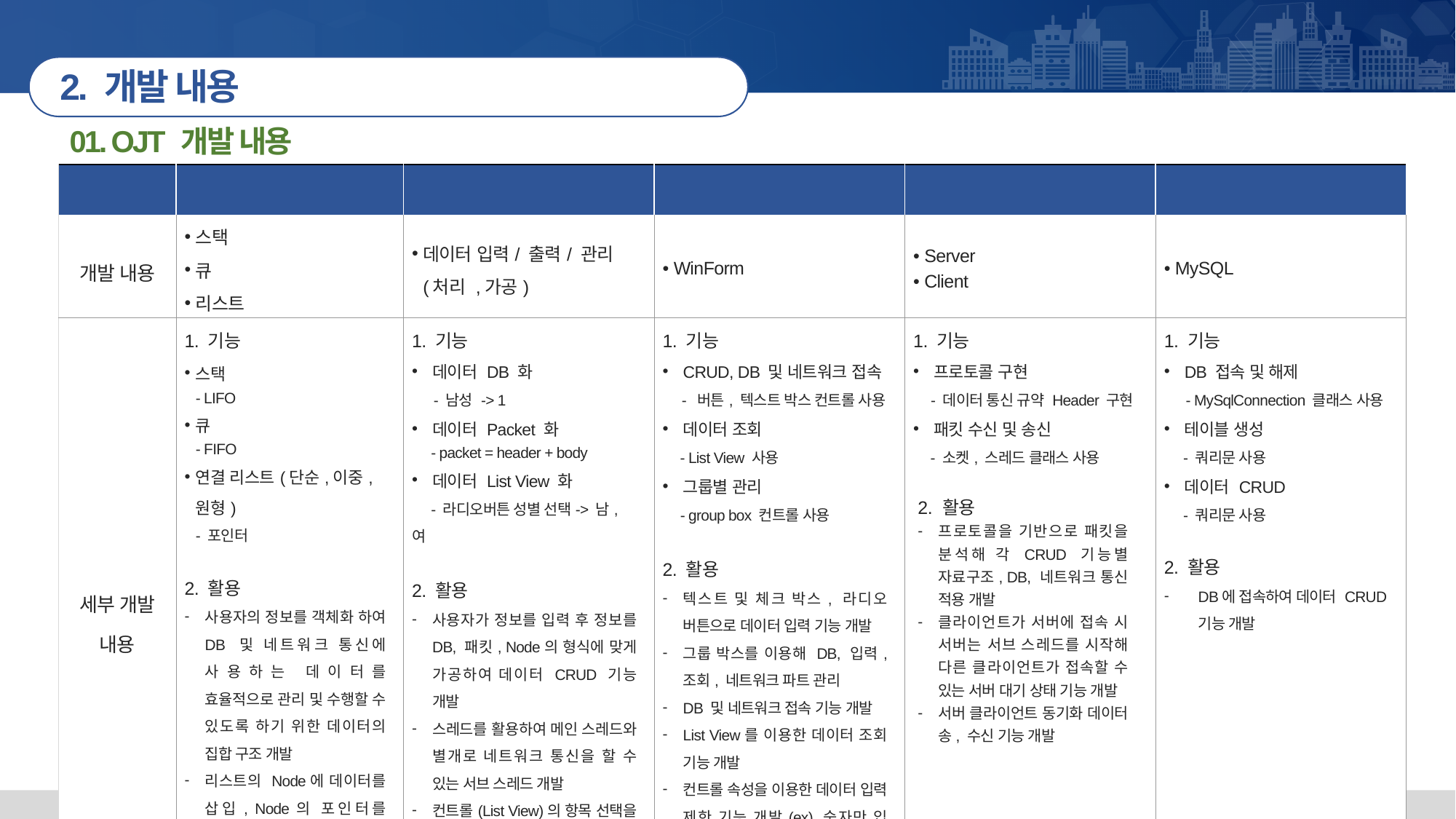

2. 개발 내용
01. OJT 개발 내용
| 습득 내용 | 자료구조 | 관리 프로그램 설계 및 개발 | 화면 설계 및 개발 | 네트워크 프로그래밍 | 데이터베이스(MariaDB) |
| --- | --- | --- | --- | --- | --- |
| 개발 내용 | 스택 큐 리스트 | 데이터 입력/ 출력/ 관리(처리 ,가공) | WinForm | Server Client | MySQL |
| 세부 개발 내용 | 1. 기능 스택 - LIFO 큐 - FIFO 연결 리스트(단순,이중,원형) - 포인터 2. 활용 사용자의 정보를 객체화 하여 DB 및 네트워크 통신에 사용하는 데이터를 효율적으로 관리 및 수행할 수 있도록 하기 위한 데이터의 집합 구조 개발 리스트의 Node에 데이터를 삽입, Node의 포인터를 활용하여 다음 노드 및 전 노드의 위치를 지정 | 1. 기능 데이터 DB 화 - 남성 -> 1 데이터 Packet 화 - packet = header + body 데이터 List View 화 - 라디오버튼 성별 선택-> 남, 여 2. 활용 사용자가 정보를 입력 후 정보를 DB, 패킷, Node의 형식에 맞게 가공하여 데이터 CRUD 기능 개발 스레드를 활용하여 메인 스레드와 별개로 네트워크 통신을 할 수 있는 서브 스레드 개발 컨트롤(List View)의 항목 선택을 초기화 기능을 구현하여 항목 단일 선택 개발 | 1. 기능 CRUD, DB 및 네트워크 접속 - 버튼, 텍스트 박스 컨트롤 사용 데이터 조회 - List View 사용 그룹별 관리 - group box 컨트롤 사용 2. 활용 텍스트 및 체크 박스, 라디오 버튼으로 데이터 입력 기능 개발 그룹 박스를 이용해 DB, 입력, 조회, 네트워크 파트 관리 DB 및 네트워크 접속 기능 개발 List View를 이용한 데이터 조회 기능 개발 컨트롤 속성을 이용한 데이터 입력 제한 기능 개발(ex) 숫자만 입력) | 1. 기능 프로토콜 구현 - 데이터 통신 규약 Header 구현 패킷 수신 및 송신 - 소켓, 스레드 클래스 사용 | 1. 기능 DB 접속 및 해제 - MySqlConnection 클래스 사용 테이블 생성 - 쿼리문 사용 데이터 CRUD - 쿼리문 사용 2. 활용 DB에 접속하여 데이터 CRUD 기능 개발 |
2. 활용
프로토콜을 기반으로 패킷을 분석해 각 CRUD 기능별 자료구조, DB, 네트워크 통신 적용 개발
클라이언트가 서버에 접속 시 서버는 서브 스레드를 시작해 다른 클라이언트가 접속할 수 있는 서버 대기 상태 기능 개발
서버 클라이언트 동기화 데이터 송, 수신 기능 개발